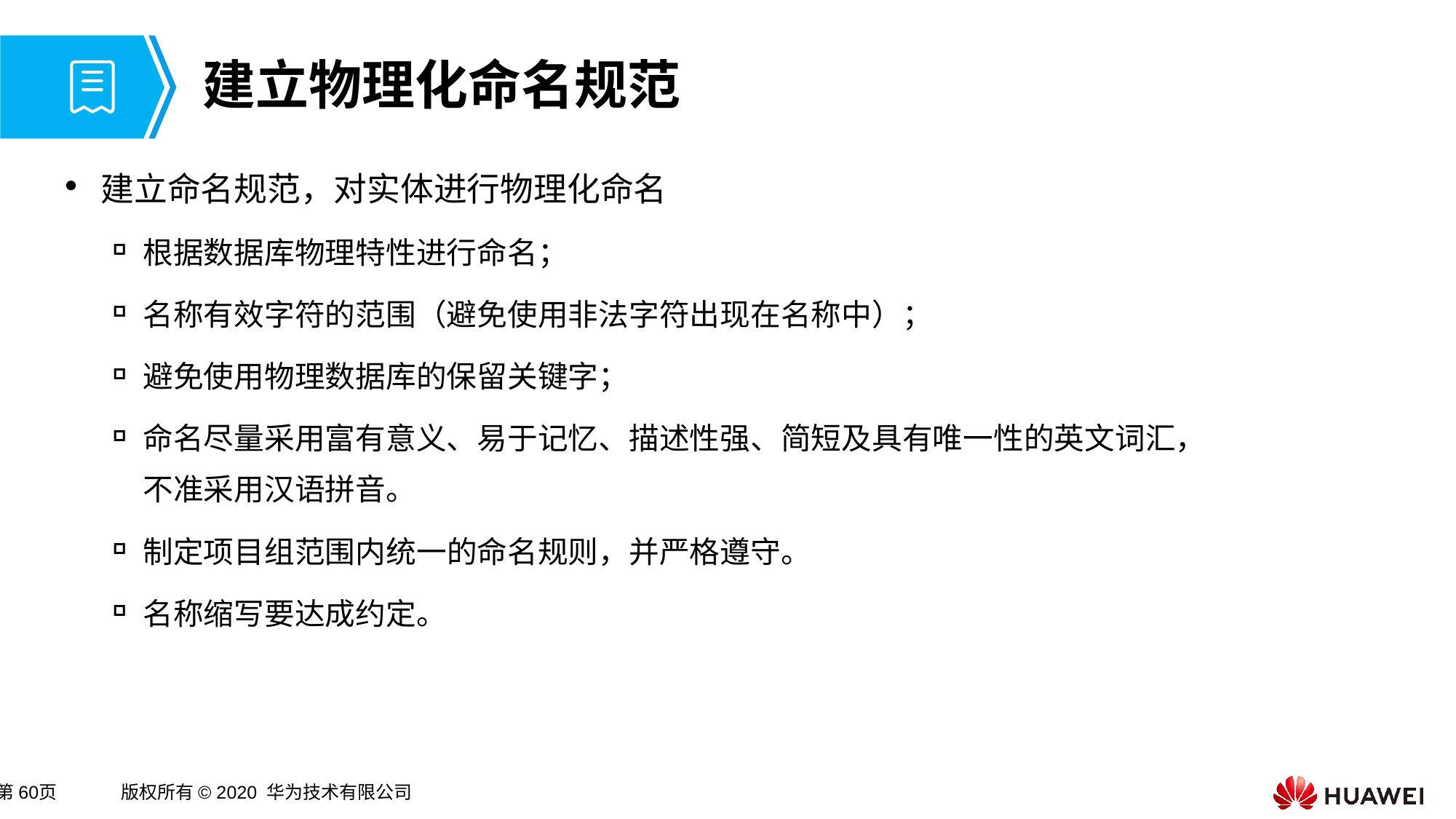

# 建立物理化命名规范
建立命名规范，对实体进行物理化命名
根据数据库物理特性进行命名；
名称有效字符的范围（避免使用非法字符出现在名称中）；
避免使用物理数据库的保留关键字；
命名尽量采用富有意义、易于记忆、描述性强、简短及具有唯一性的英文词汇，不准采用汉语拼音。
制定项目组范围内统一的命名规则，并严格遵守。
名称缩写要达成约定。